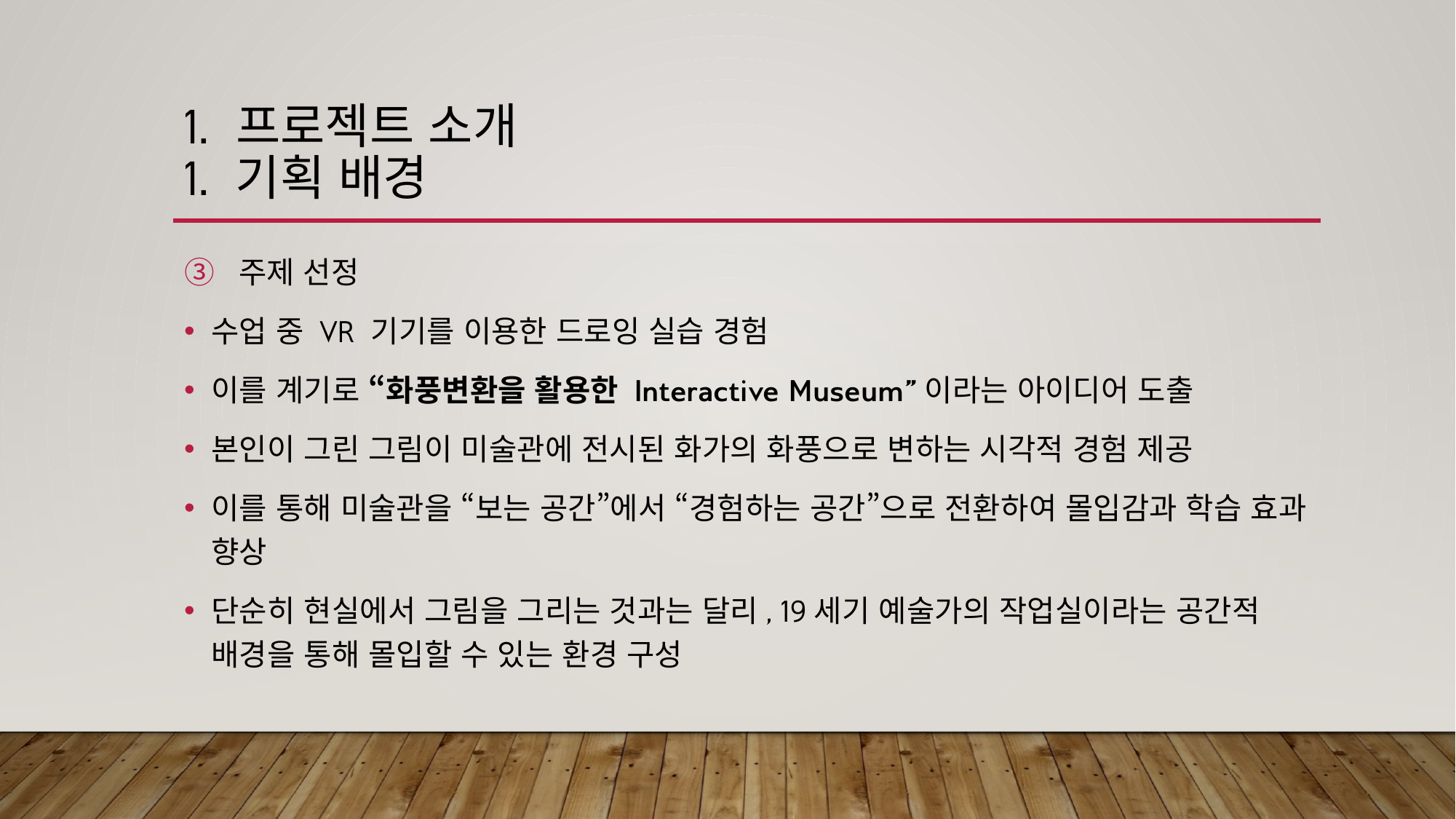

# 1. 프로젝트 소개 1. 기획 배경
주제 선정
수업 중 VR 기기를 이용한 드로잉 실습 경험
이를 계기로 “화풍변환을 활용한 Interactive Museum”이라는 아이디어 도출
본인이 그린 그림이 미술관에 전시된 화가의 화풍으로 변하는 시각적 경험 제공
이를 통해 미술관을 “보는 공간”에서 “경험하는 공간”으로 전환하여 몰입감과 학습 효과 향상
단순히 현실에서 그림을 그리는 것과는 달리, 19세기 예술가의 작업실이라는 공간적 배경을 통해 몰입할 수 있는 환경 구성